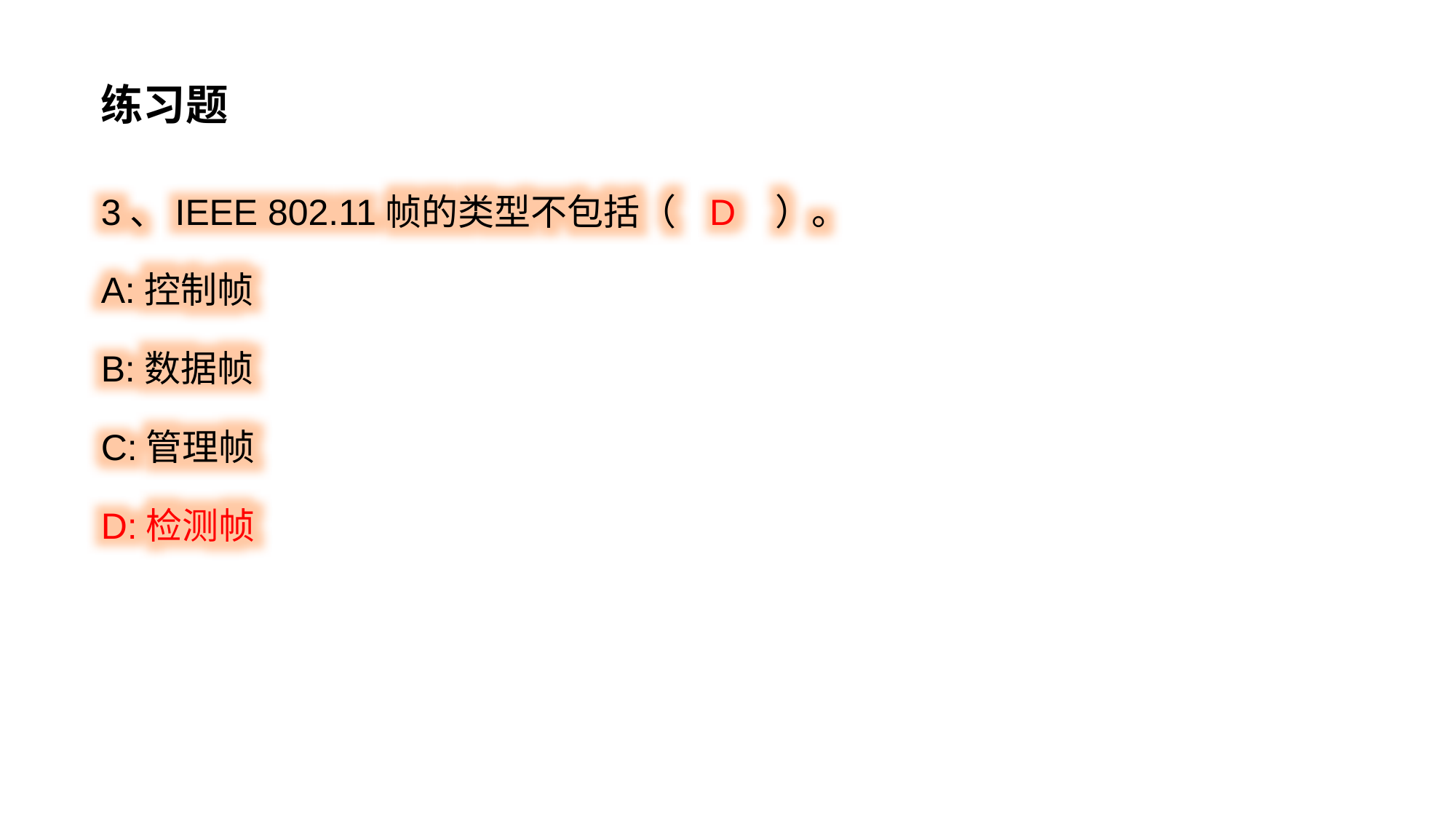

练习题
3、IEEE 802.11帧的类型不包括（   D   ）。

A:控制帧

B:数据帧

C:管理帧

D:检测帧